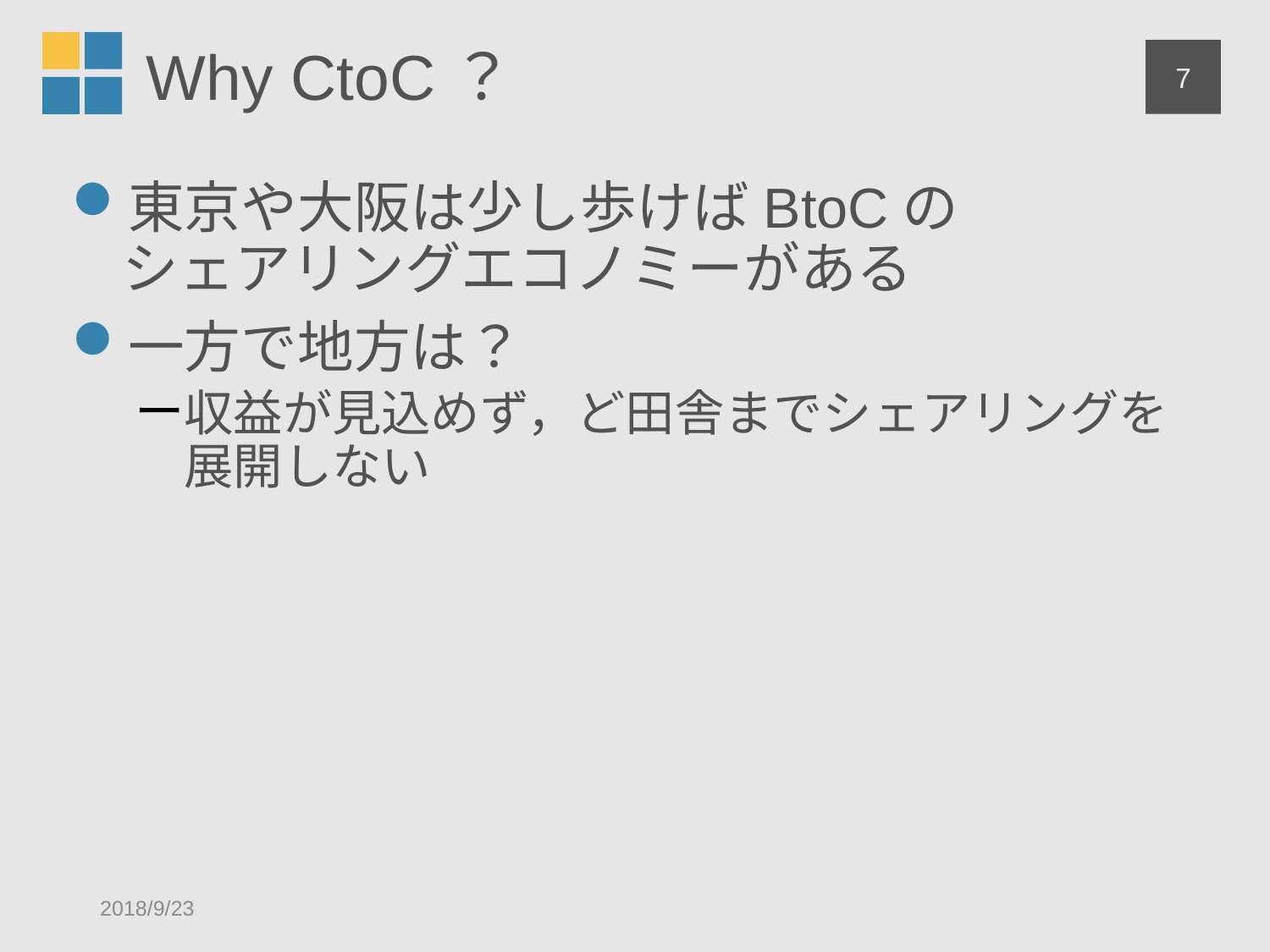

# Why CtoC？
7
東京や大阪は少し歩けばBtoCの
シェアリングエコノミーがある
一方で地方は？
収益が見込めず，ど田舎までシェアリングを
展開しない
2018/9/23